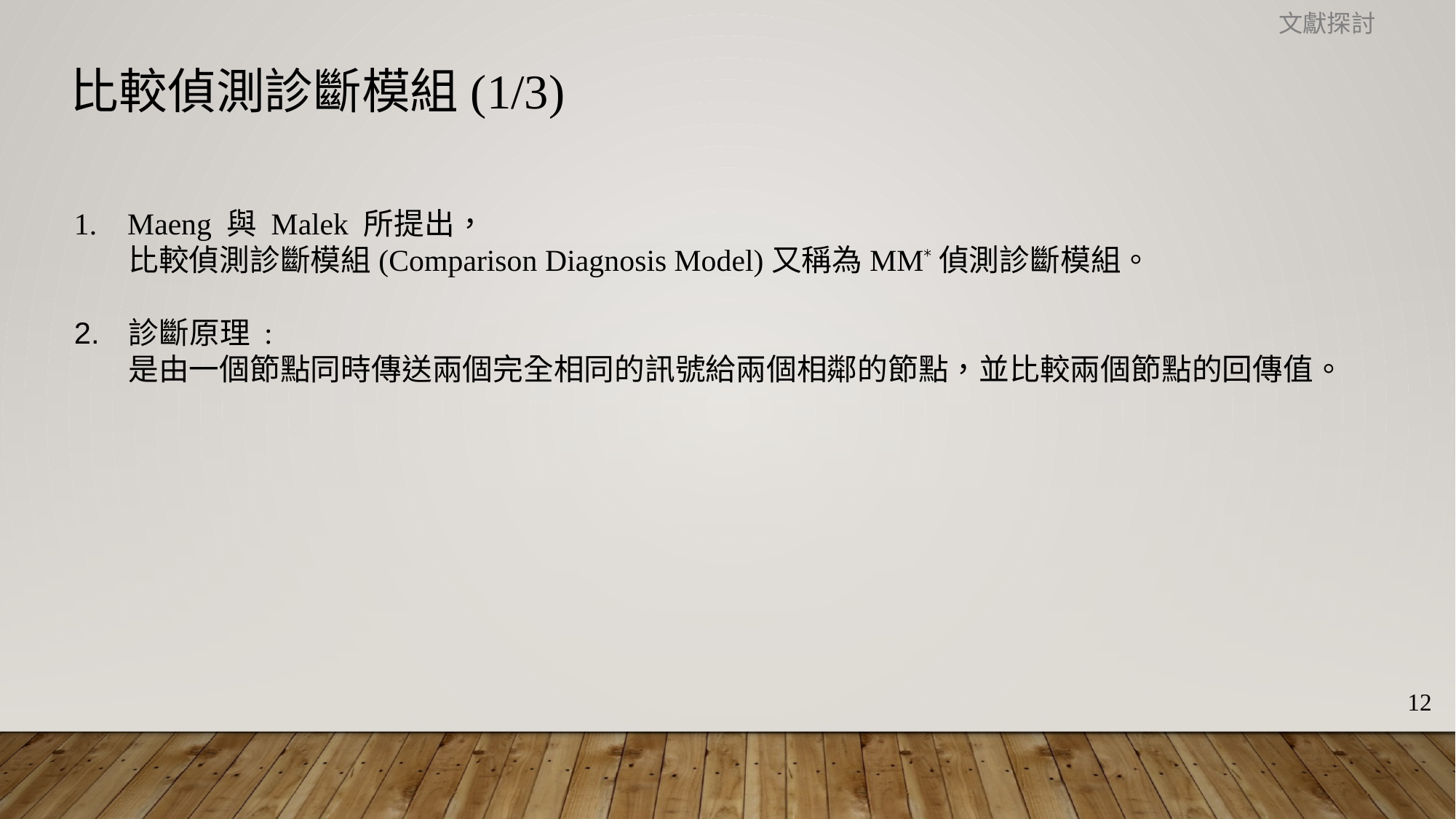

文獻探討
比較偵測診斷模組(1/3)
1.    Maeng 與 Malek 所提出，
       比較偵測診斷模組(Comparison Diagnosis Model)又稱為MM*偵測診斷模組。

診斷原理 :
       是由一個節點同時傳送兩個完全相同的訊號給兩個相鄰的節點，並比較兩個節點的回傳值。
12